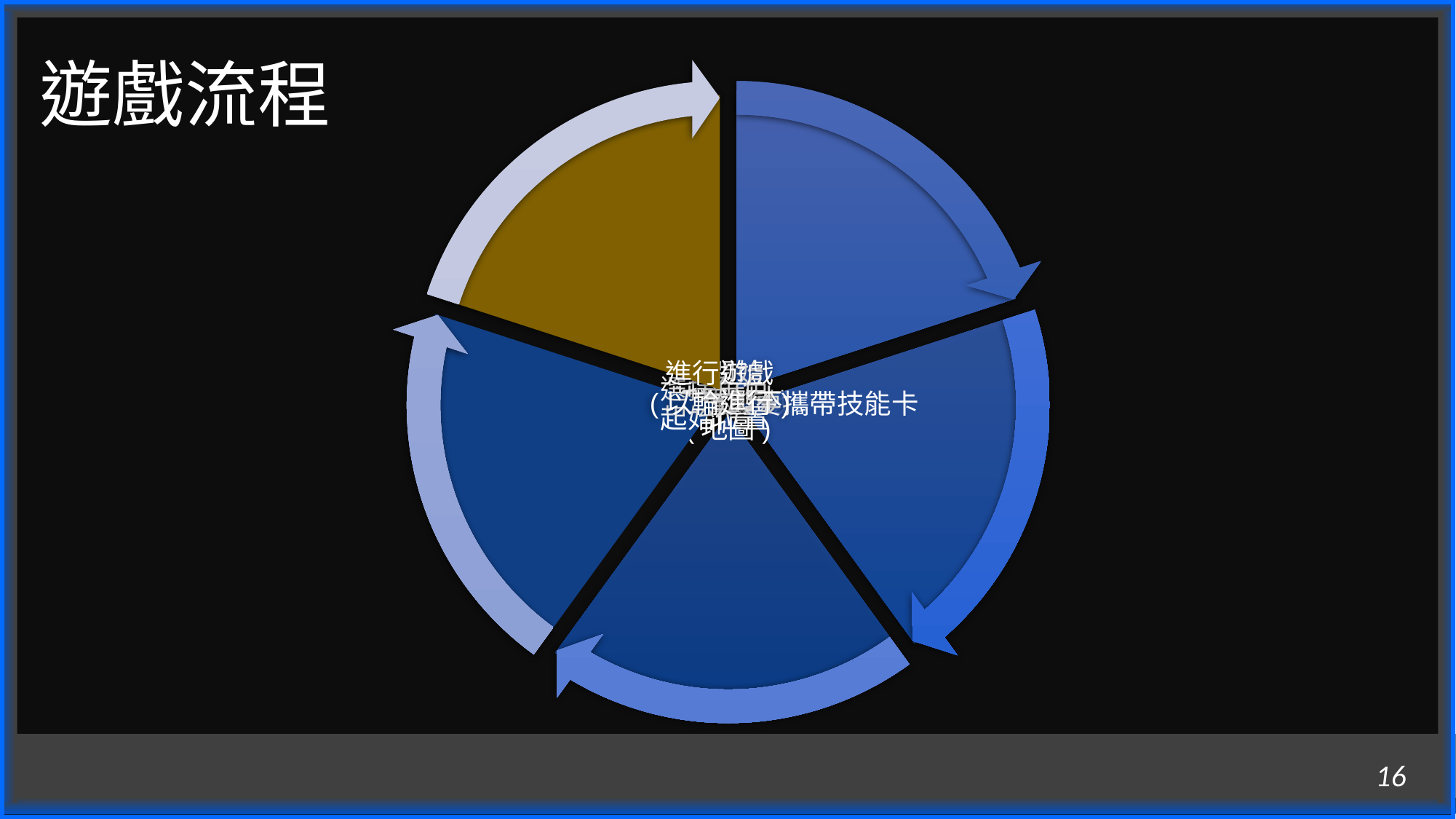

# 遊戲流程
開始
新的遊戲
決定出場角色與要攜帶技能卡
決定劇本
(地圖)
選擇角色
起始位置
進行遊戲
(以輪進行)